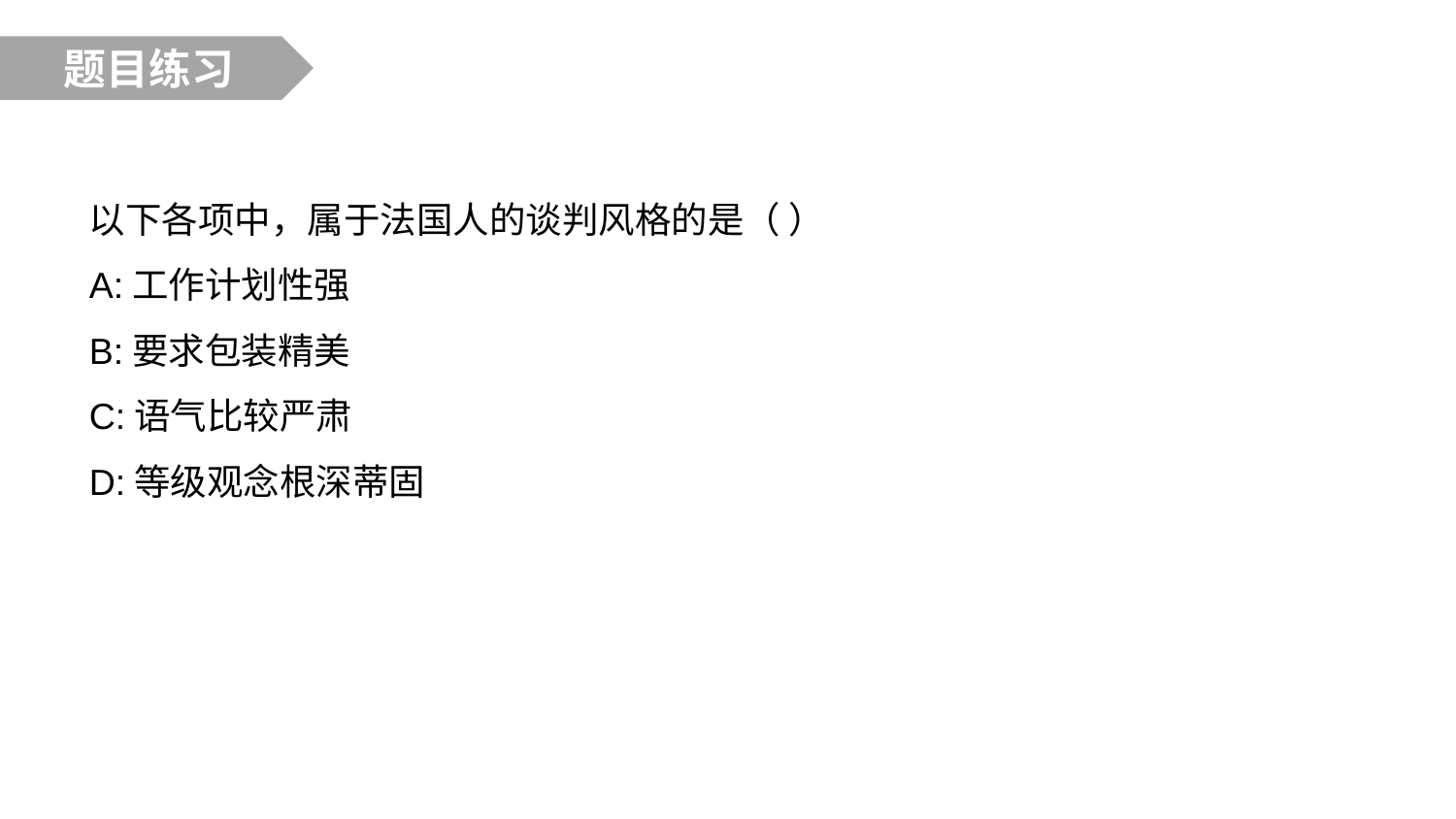

题目练习
以下各项中，属于法国人的谈判风格的是（ ）
A:工作计划性强
B:要求包装精美
C:语气比较严肃
D:等级观念根深蒂固